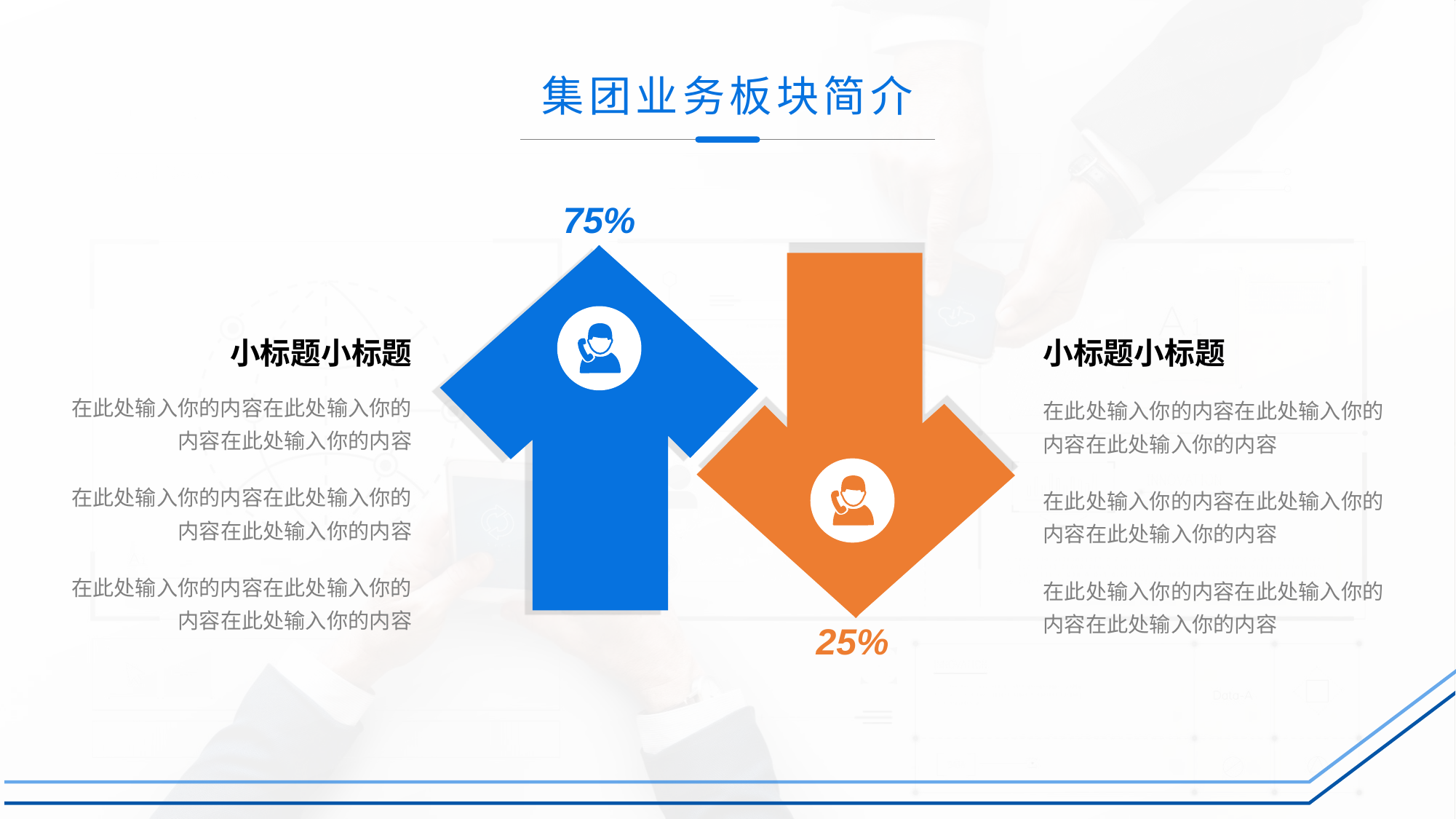

# 集团业务板块简介
75%

小标题小标题
小标题小标题
在此处输入你的内容在此处输入你的内容在此处输入你的内容
在此处输入你的内容在此处输入你的内容在此处输入你的内容

在此处输入你的内容在此处输入你的内容在此处输入你的内容
在此处输入你的内容在此处输入你的内容在此处输入你的内容
在此处输入你的内容在此处输入你的内容在此处输入你的内容
在此处输入你的内容在此处输入你的内容在此处输入你的内容
25%